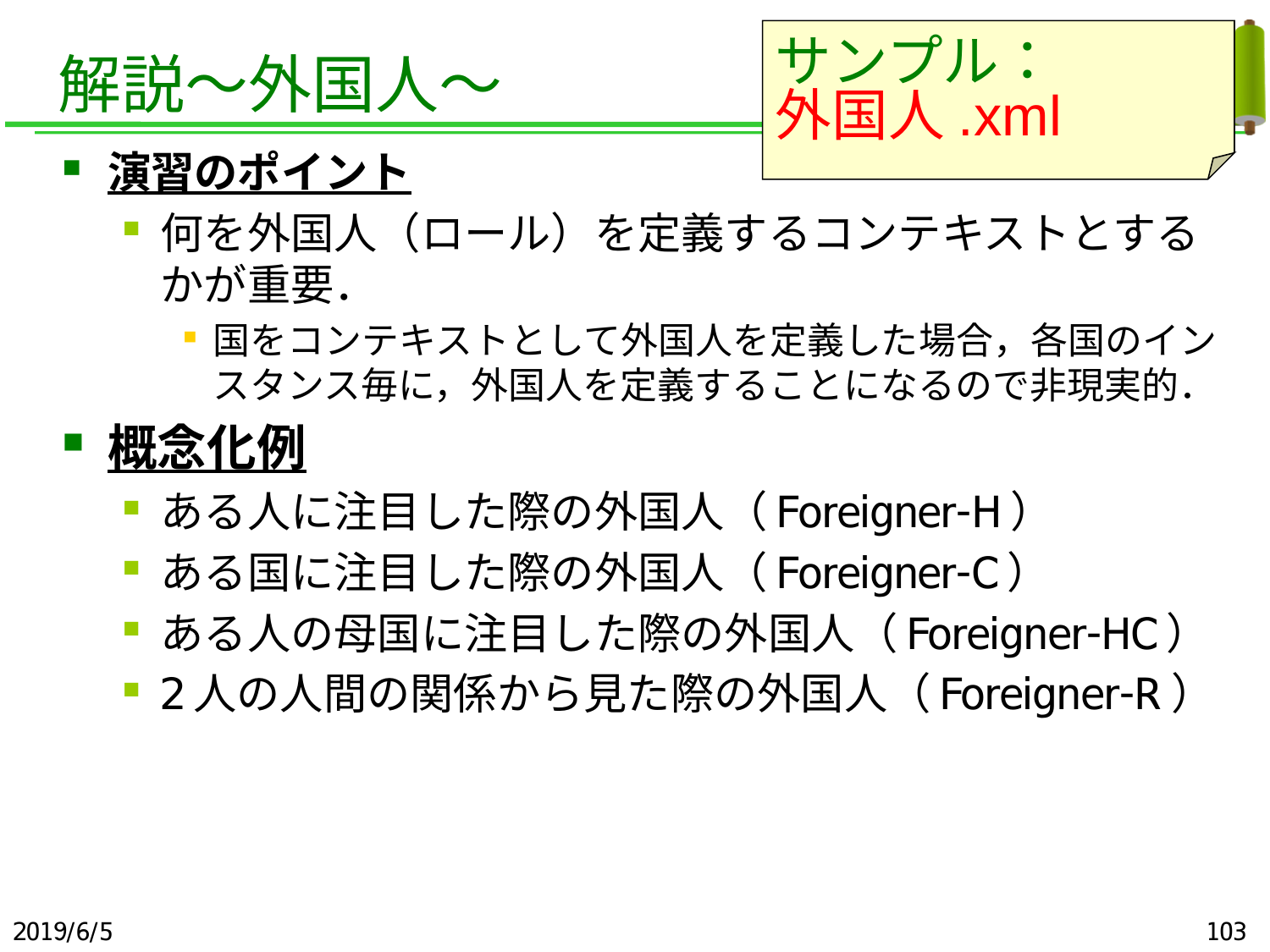

# 解説～外国人～
サンプル：
外国人.xml
演習のポイント
何を外国人（ロール）を定義するコンテキストとするかが重要．
国をコンテキストとして外国人を定義した場合，各国のインスタンス毎に，外国人を定義することになるので非現実的．
概念化例
ある人に注目した際の外国人（Foreigner-H）
ある国に注目した際の外国人（Foreigner-C）
ある人の母国に注目した際の外国人（Foreigner-HC）
2人の人間の関係から見た際の外国人（Foreigner-R）
2019/6/5
103